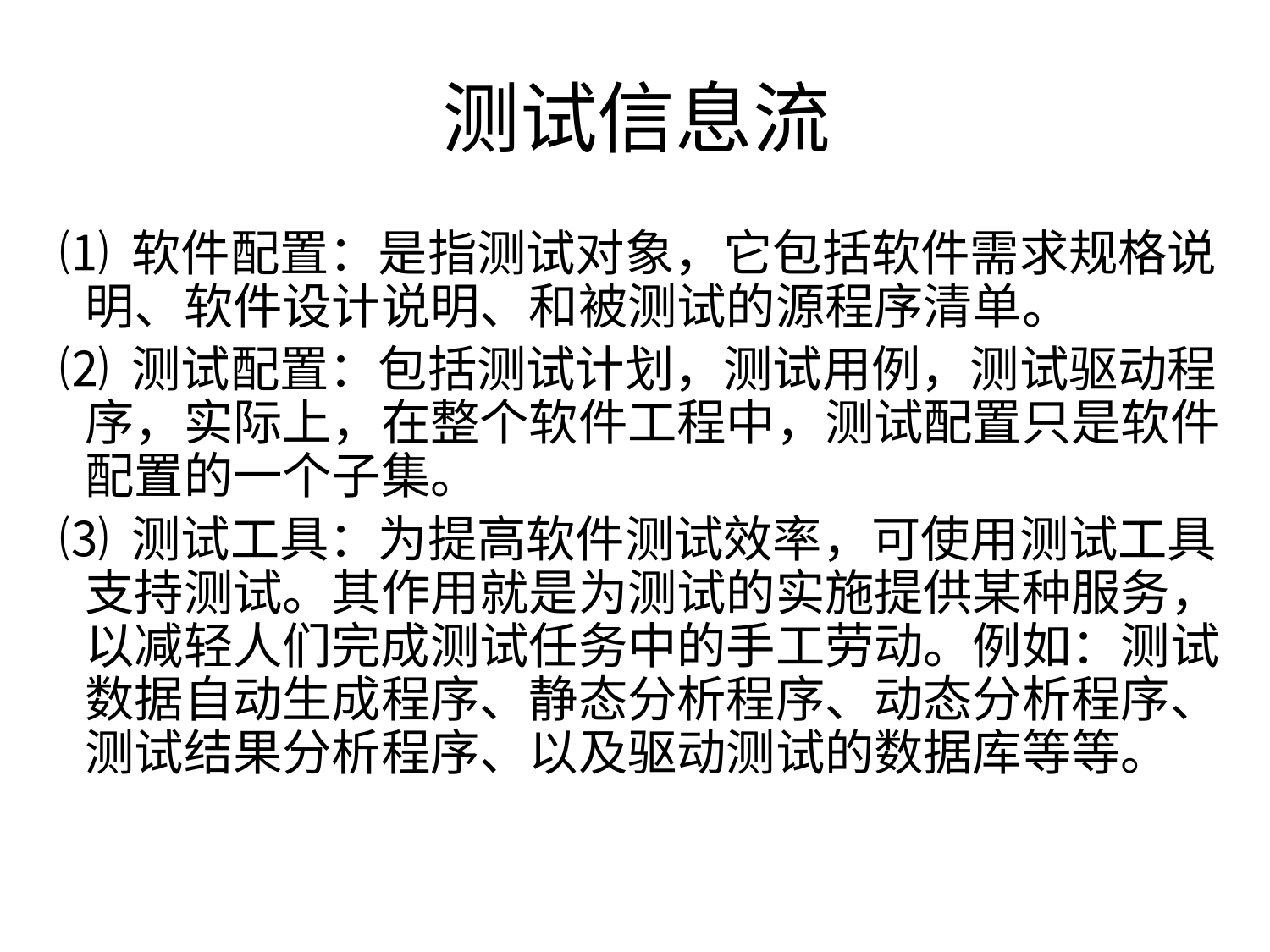

# 测试信息流
  ⑴ 软件配置：是指测试对象，它包括软件需求规格说明、软件设计说明、和被测试的源程序清单。
  ⑵ 测试配置：包括测试计划，测试用例，测试驱动程序，实际上，在整个软件工程中，测试配置只是软件配置的一个子集。
  ⑶ 测试工具：为提高软件测试效率，可使用测试工具支持测试。其作用就是为测试的实施提供某种服务，以减轻人们完成测试任务中的手工劳动。例如：测试数据自动生成程序、静态分析程序、动态分析程序、测试结果分析程序、以及驱动测试的数据库等等。